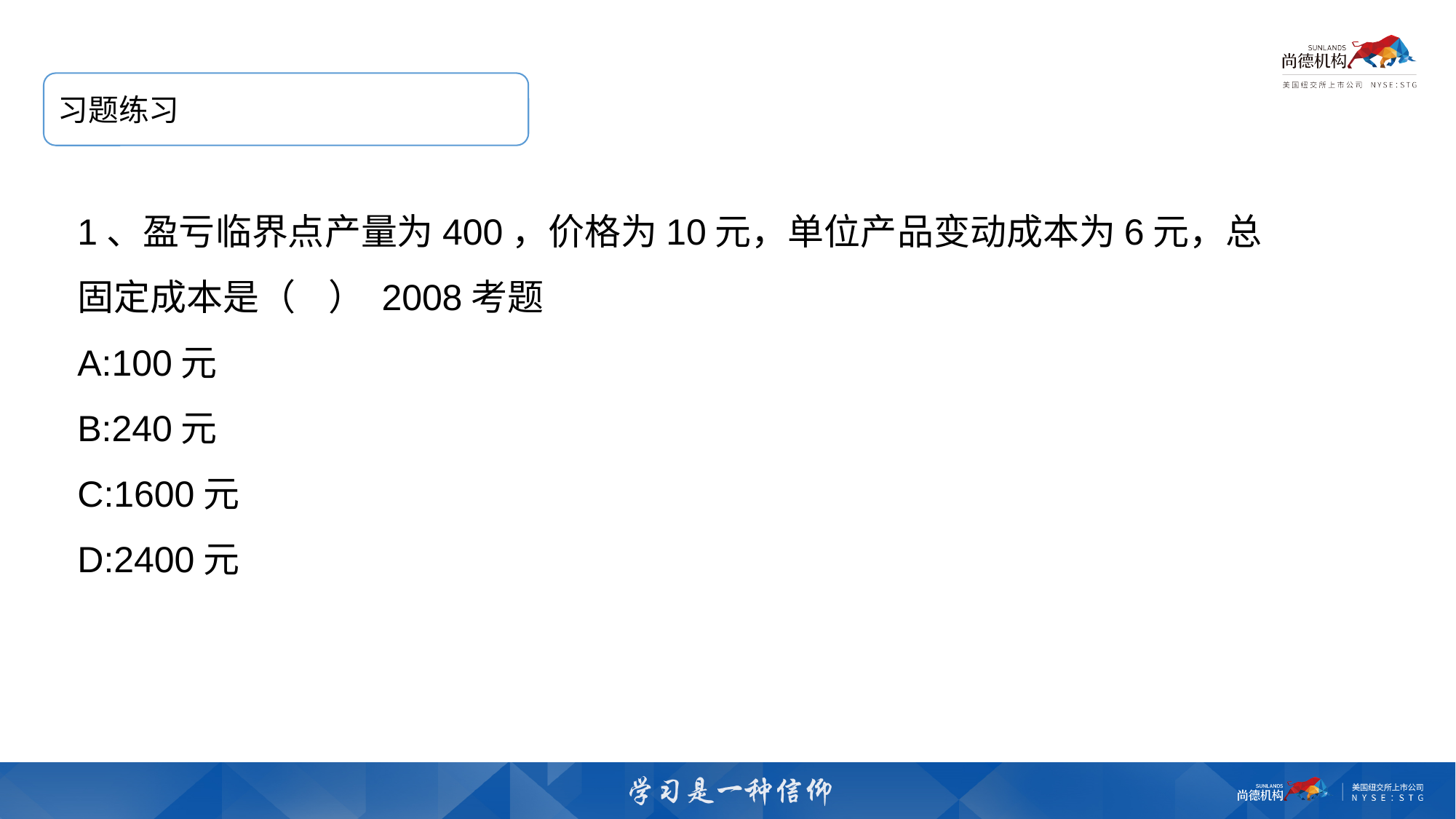

习题练习
1、盈亏临界点产量为400，价格为10元，单位产品变动成本为6元，总固定成本是（    ） 2008考题
A:100元
B:240元
C:1600元
D:2400元